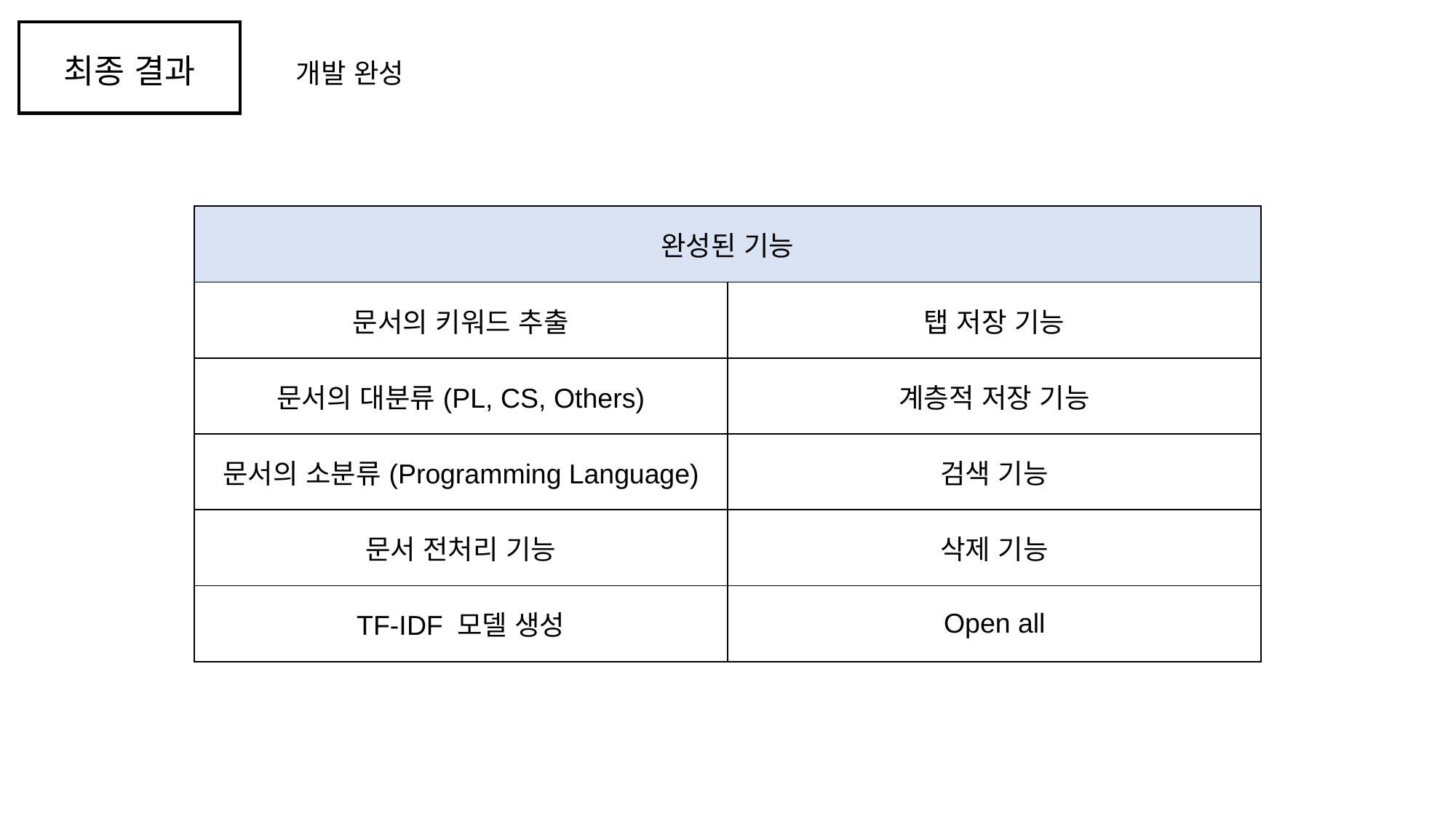

최종 결과
개발 완성
| 완성된 기능 |  |
| --- | --- |
| 문서의 키워드 추출 | 탭 저장 기능 |
| 문서의 대분류(PL, CS, Others) | 계층적 저장 기능 |
| 문서의 소분류(Programming Language) | 검색 기능 |
| 문서 전처리 기능 | 삭제 기능 |
| TF-IDF 모델 생성 | Open all |